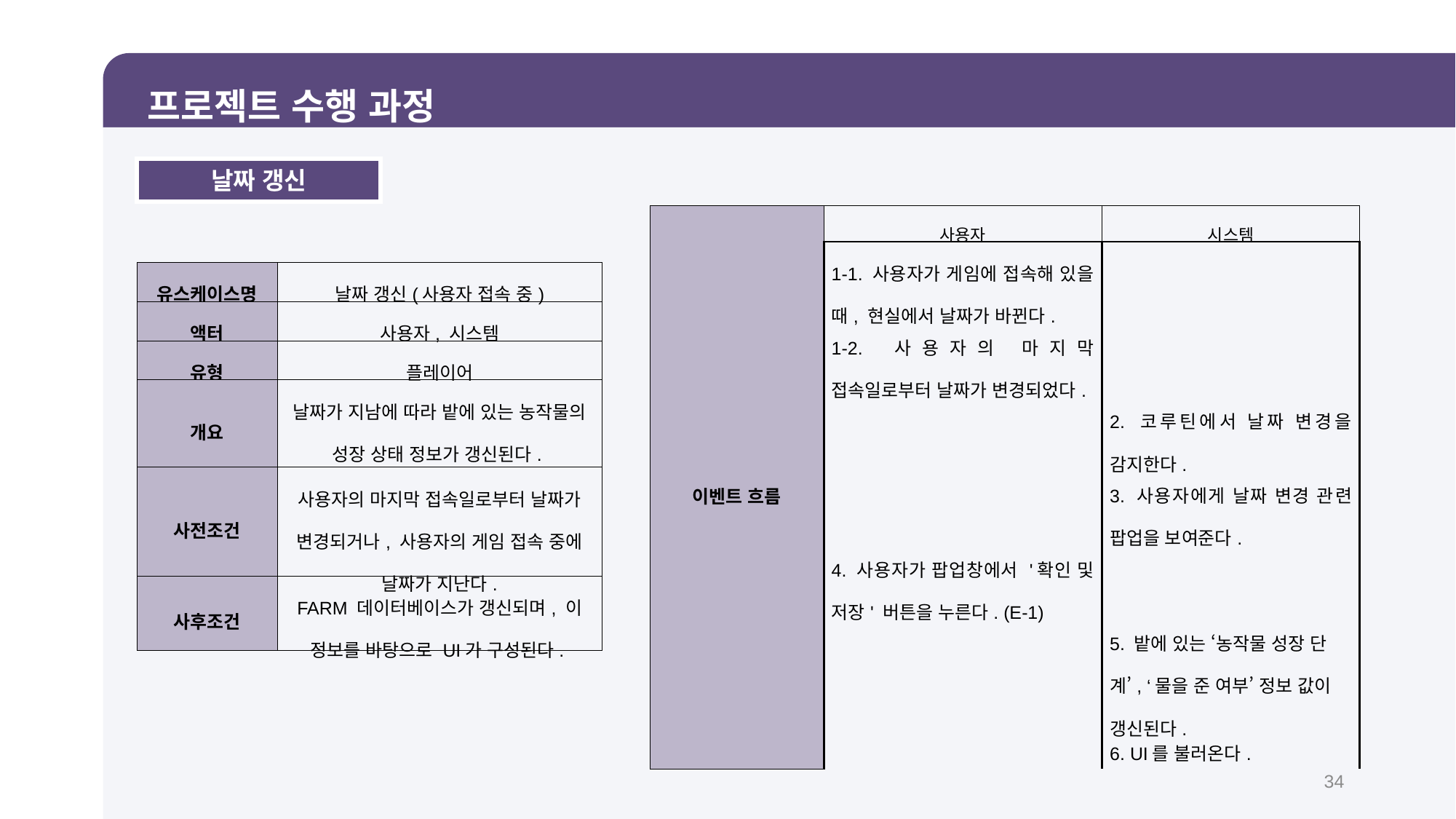

프로젝트 수행 과정
날짜 갱신
| 이벤트 흐름 | 사용자 | 시스템 |
| --- | --- | --- |
|  | 1-1. 사용자가 게임에 접속해 있을 때, 현실에서 날짜가 바뀐다. |  |
|  | 1-2. 사용자의 마지막 접속일로부터 날짜가 변경되었다. |  |
|  |  | 2. 코루틴에서 날짜 변경을 감지한다. |
|  |  | 3. 사용자에게 날짜 변경 관련 팝업을 보여준다. |
|  | 4. 사용자가 팝업창에서 '확인 및 저장' 버튼을 누른다. (E-1) |  |
|  |  | 5. 밭에 있는 ‘농작물 성장 단계’, ‘물을 준 여부’ 정보 값이 갱신된다. |
|  |  | 6. UI를 불러온다. |
| 유스케이스명 | 날짜 갱신(사용자 접속 중) |
| --- | --- |
| 액터 | 사용자, 시스템 |
| 유형 | 플레이어 |
| 개요 | 날짜가 지남에 따라 밭에 있는 농작물의 성장 상태 정보가 갱신된다. |
| 사전조건 | 사용자의 마지막 접속일로부터 날짜가 변경되거나, 사용자의 게임 접속 중에 날짜가 지난다. |
| 사후조건 | FARM 데이터베이스가 갱신되며, 이 정보를 바탕으로 UI가 구성된다. |
34